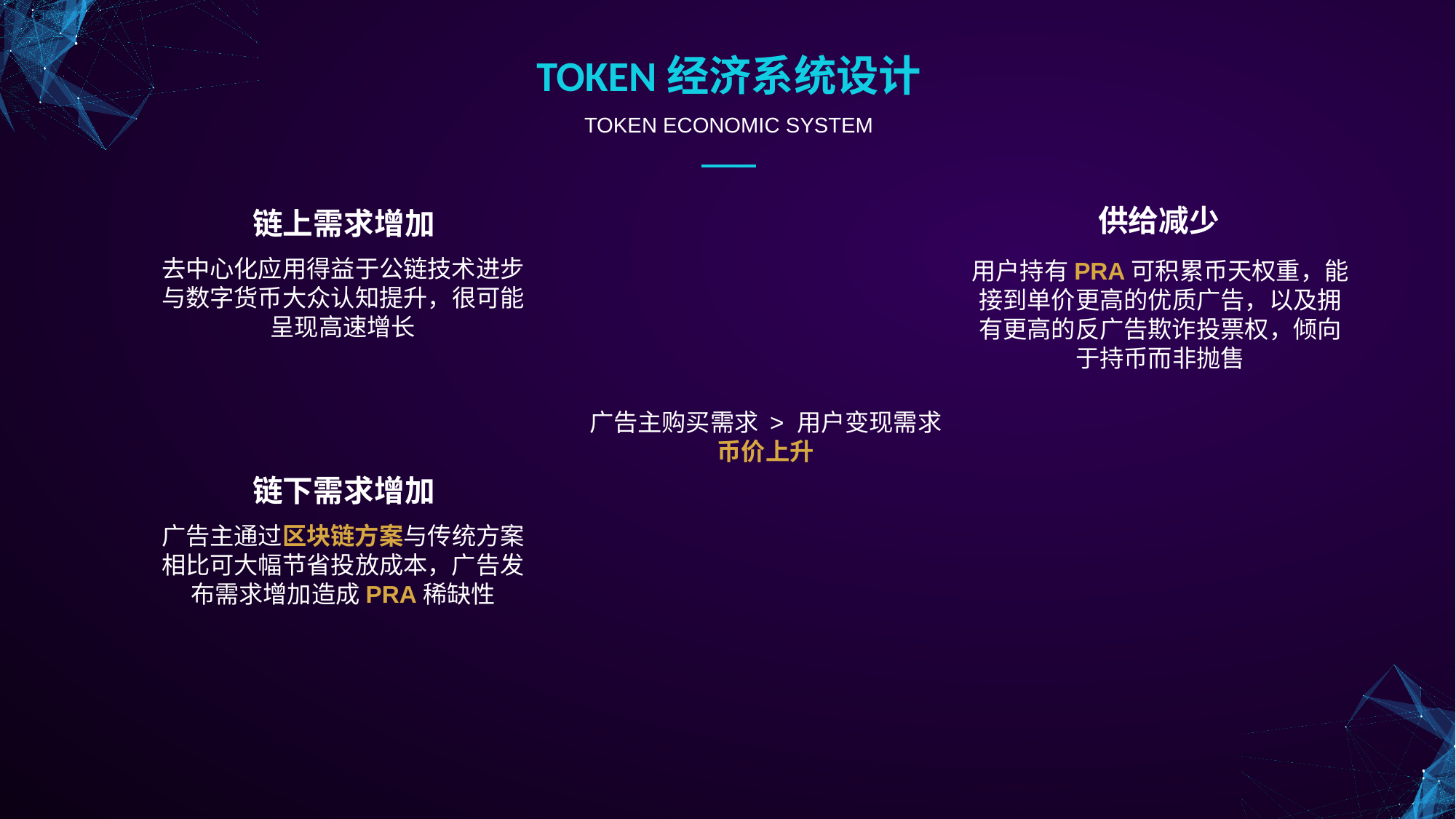

TOKEN经济系统设计
TOKEN ECONOMIC SYSTEM
供给减少
用户持有PRA可积累币天权重，能接到单价更高的优质广告，以及拥有更高的反广告欺诈投票权，倾向于持币而非抛售
链上需求增加
去中心化应用得益于公链技术进步与数字货币大众认知提升，很可能呈现高速增长
e7d195523061f1c0220a3acd2f99070e22f7f2176c6c61f4AB5BC6AF3DF28E09514168BD2F6654DA4347BEC42B9A9B38EB2139F52FD80B94EB8F1B847F5BC18ECD11DB8433CCABD6DAEA8D49E99C31D39D76A564F9B6EA622F86ABF590FA8076EF89AE5038491A1DD1B21238AC2ED7BBEFDE273A0307C934EF788E08DA2408C25C729DF85558A389FF4B887203FA46E5

广告主购买需求 > 用户变现需求币价上升
链下需求增加
广告主通过区块链方案与传统方案相比可大幅节省投放成本，广告发布需求增加造成PRA稀缺性